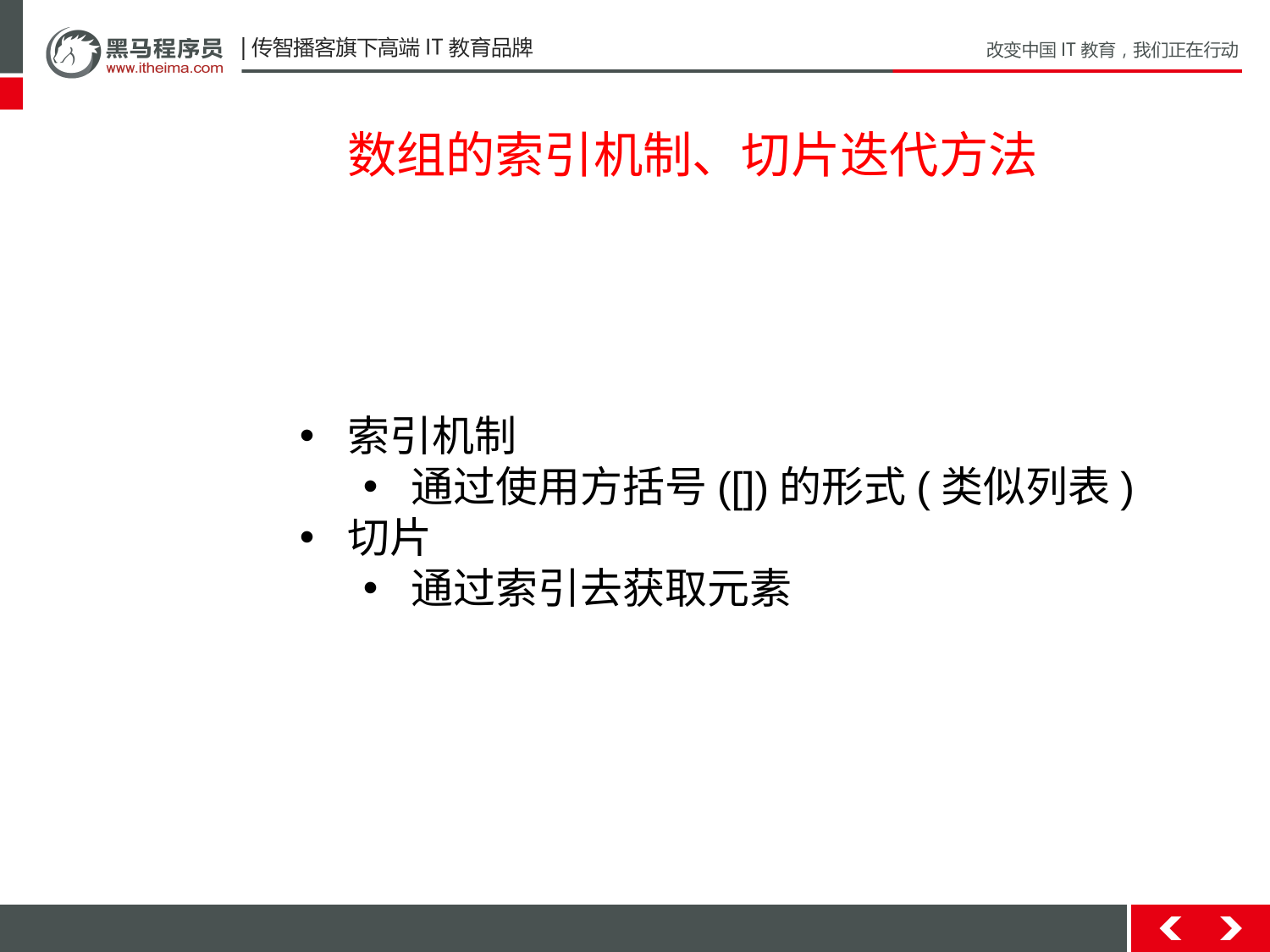

数组的索引机制、切片迭代方法
索引机制
通过使用方括号([])的形式(类似列表)
切片
通过索引去获取元素